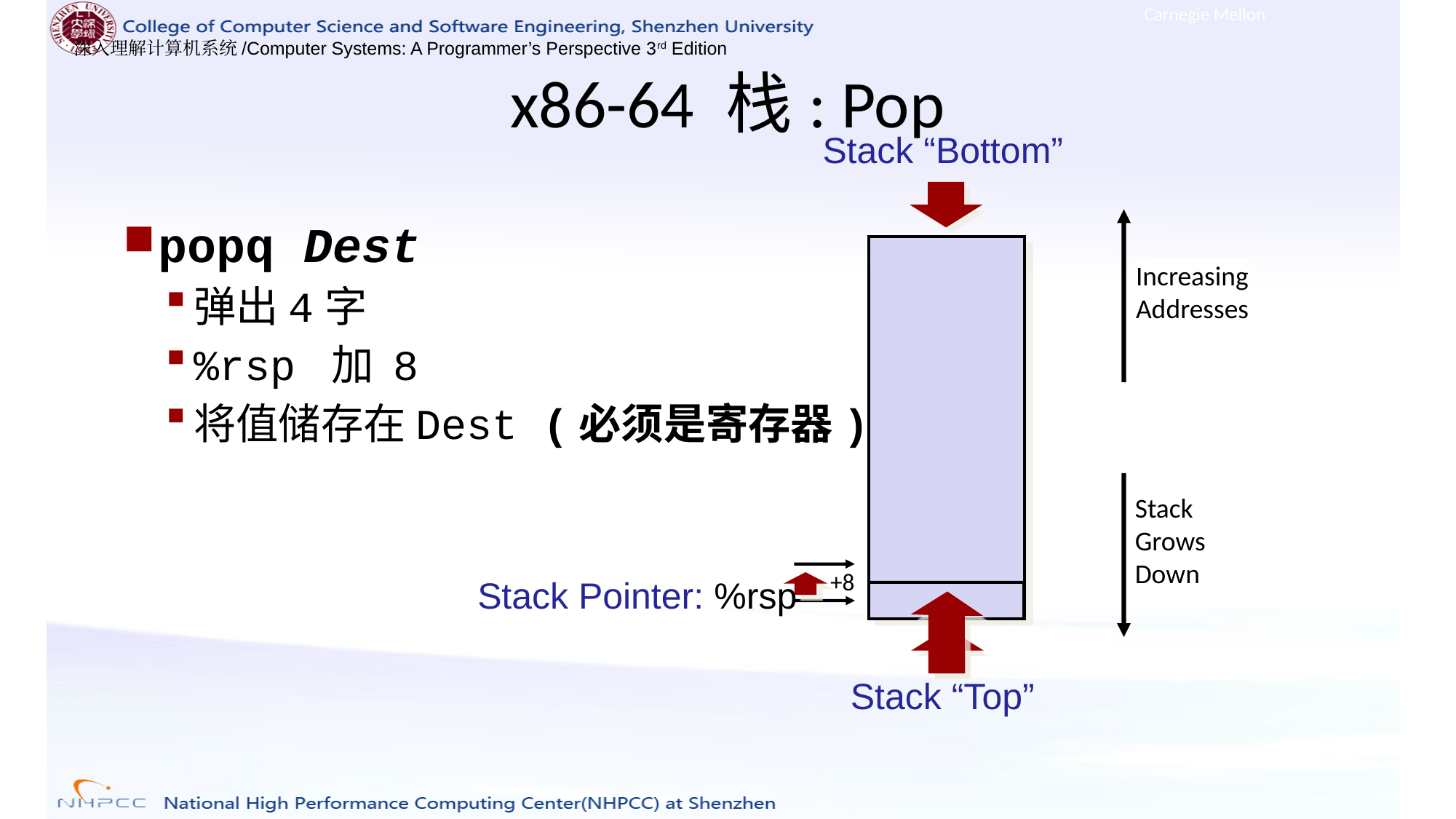

Carnegie Mellon
# x86-64 栈: Pop
Stack “Bottom”

popq Dest
弹出4字
%rsp 加 8
将值储存在Dest (必须是寄存器)

Increasing
Addresses

Stack Grows
Down
+8

Stack Pointer: %rsp

Stack “Top”